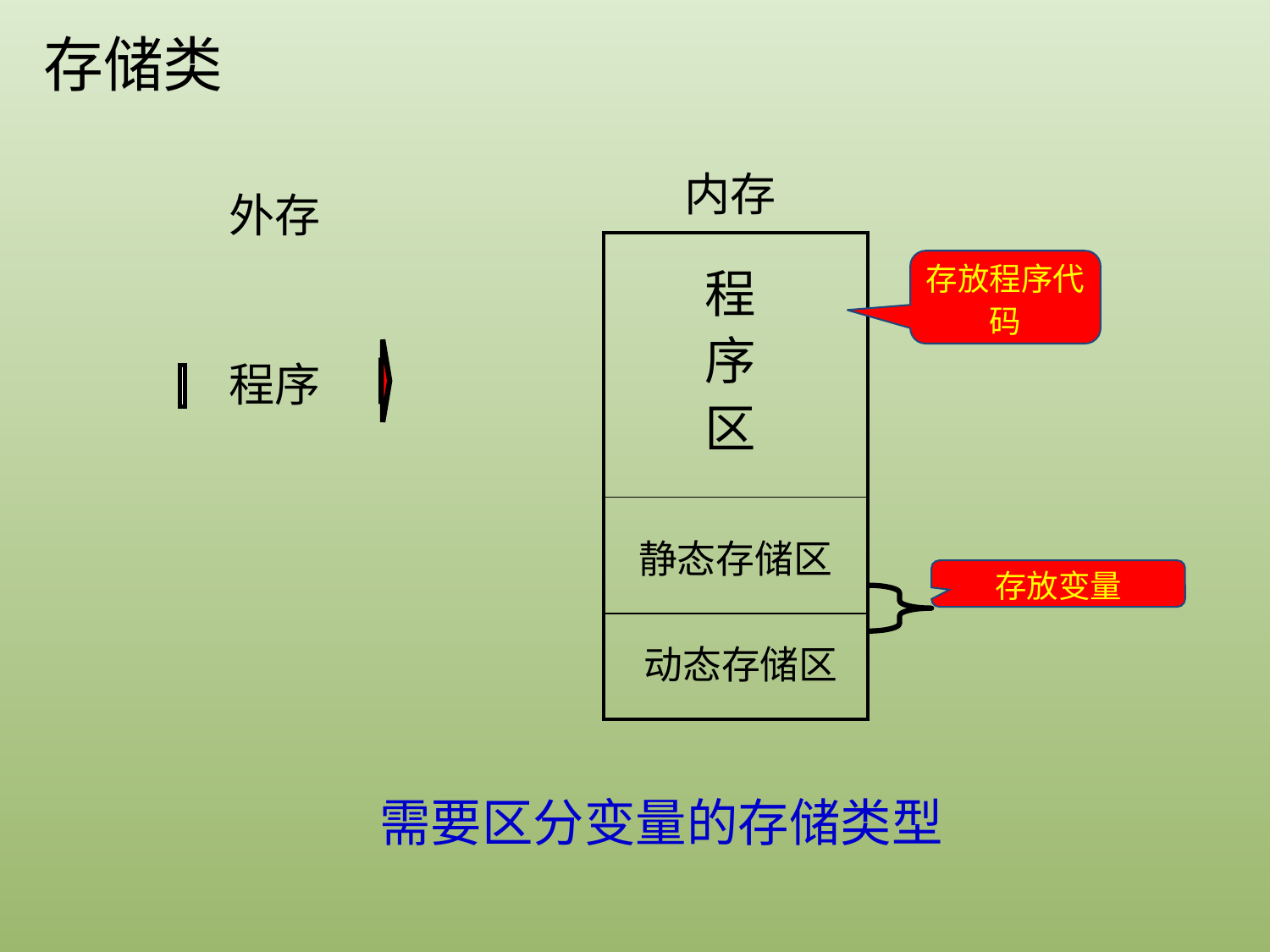

存储类
内存
外存
|  |
| --- |
|  |
|  |
存放程序代码
程序区

程序

静态存储区
存放变量

动态存储区
需要区分变量的存储类型
231